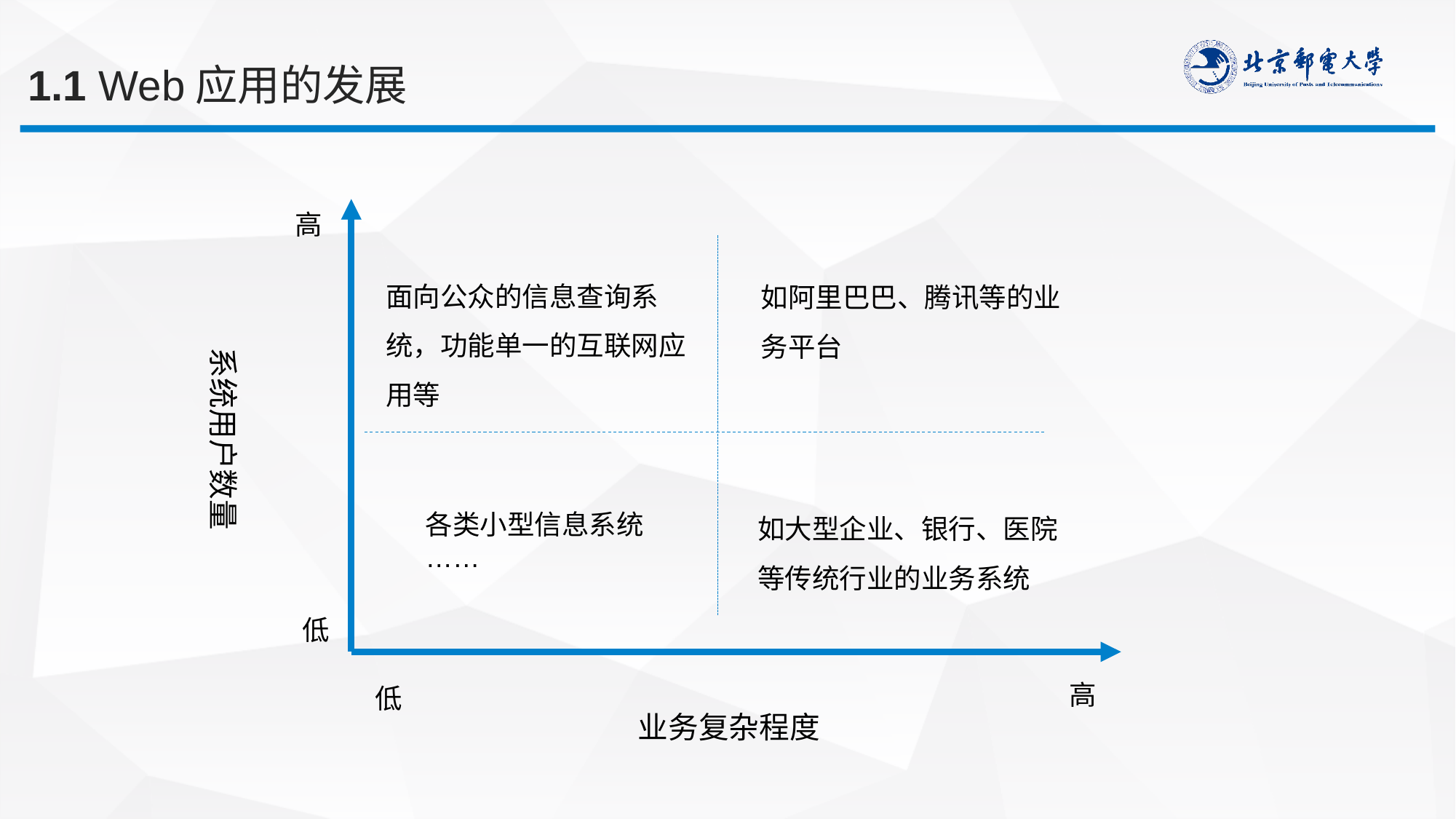

1.1 Web应用的发展

高
面向公众的信息查询系统，功能单一的互联网应用等
如阿里巴巴、腾讯等的业务平台
系统用户数量
如大型企业、银行、医院等传统行业的业务系统
各类小型信息系统
……
低
高
低
业务复杂程度